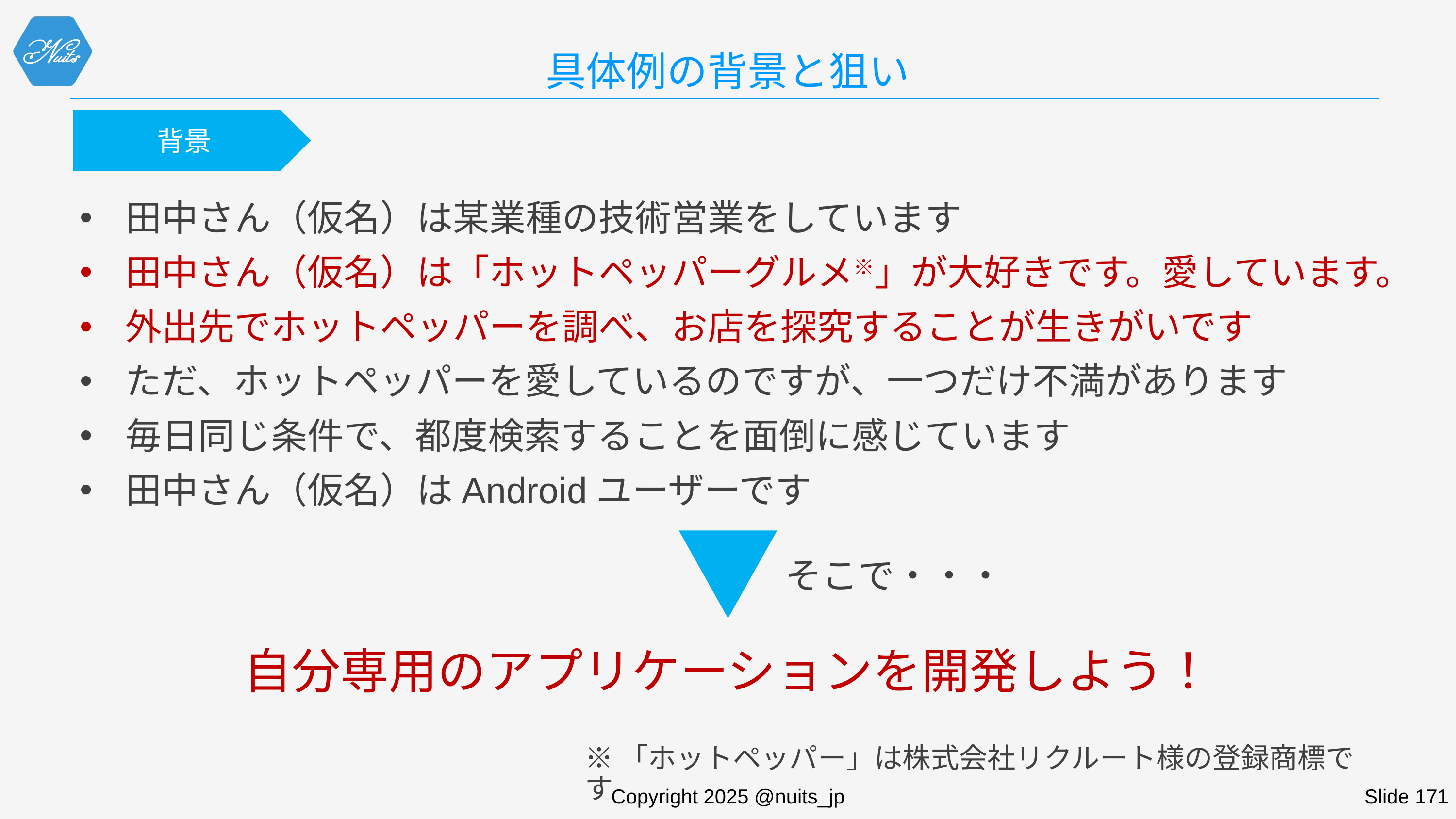

# 具体例の背景と狙い
背景
田中さん（仮名）は某業種の技術営業をしています
田中さん（仮名）は「ホットペッパーグルメ※」が大好きです。愛しています。
外出先でホットペッパーを調べ、お店を探究することが生きがいです
ただ、ホットペッパーを愛しているのですが、一つだけ不満があります
毎日同じ条件で、都度検索することを面倒に感じています
田中さん（仮名）はAndroidユーザーです

そこで・・・
自分専用のアプリケーションを開発しよう！
※「ホットペッパー」は株式会社リクルート様の登録商標です